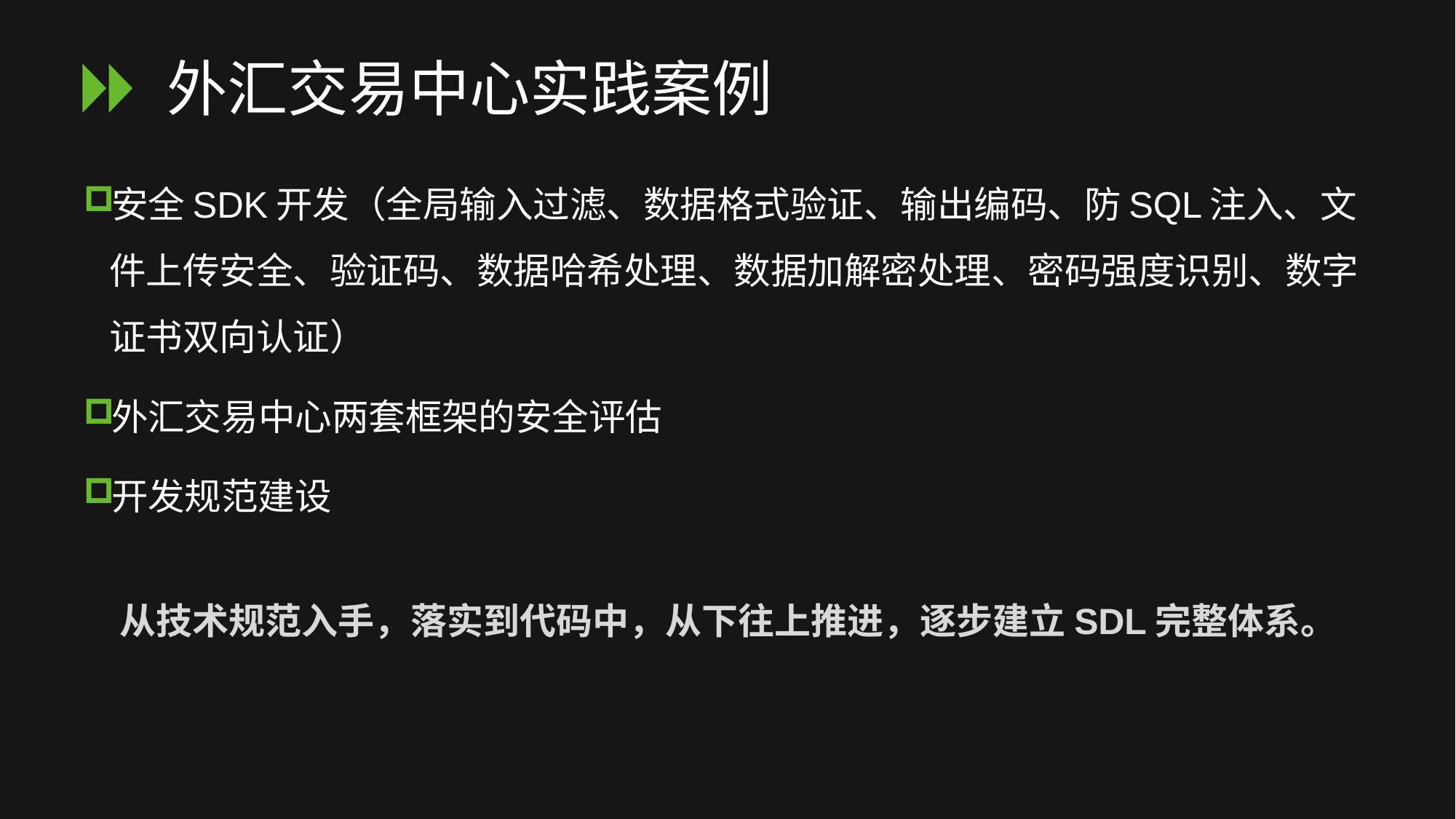

# 外汇交易中心实践案例
安全SDK开发（全局输入过滤、数据格式验证、输出编码、防SQL注入、文件上传安全、验证码、数据哈希处理、数据加解密处理、密码强度识别、数字证书双向认证）
外汇交易中心两套框架的安全评估
开发规范建设
从技术规范入手，落实到代码中，从下往上推进，逐步建立SDL完整体系。